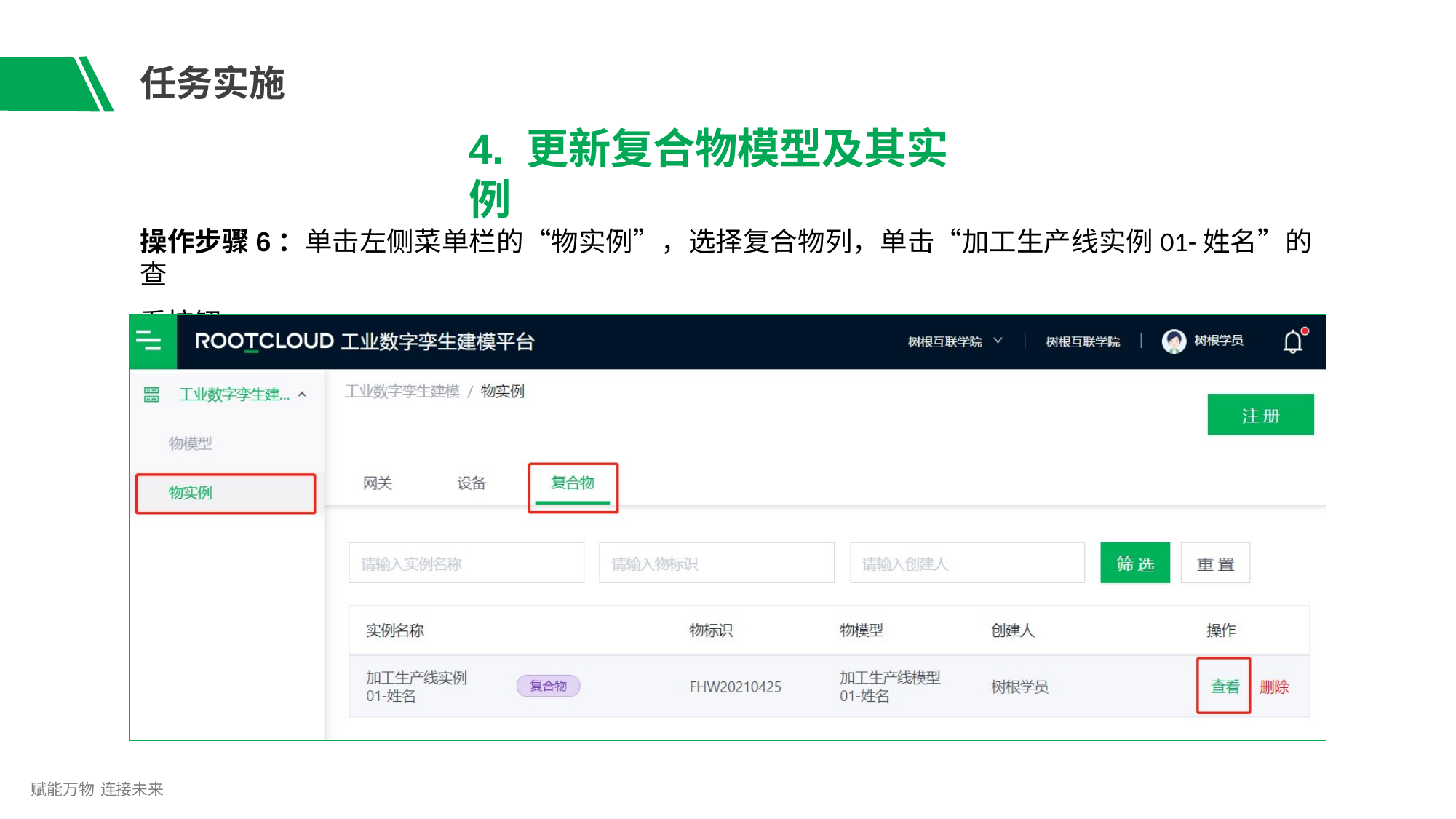

# 任务实施
4. 更新复合物模型及其实例
操作步骤6：单击左侧菜单栏的“物实例”，选择复合物列，单击“加工生产线实例01-姓名”的查
看按钮。

赋能万物 连接未来